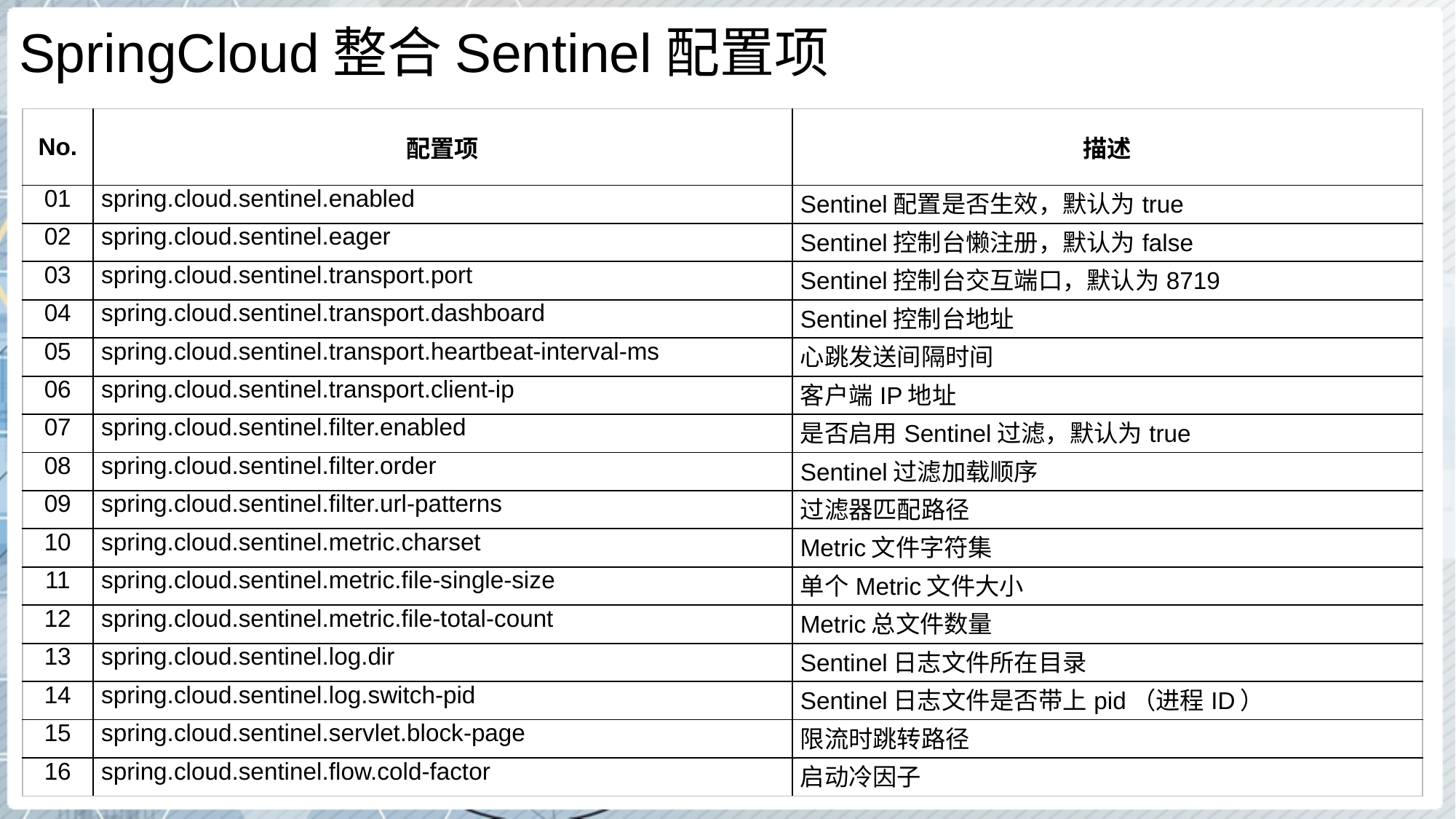

# SpringCloud整合Sentinel配置项
| No. | 配置项 | 描述 |
| --- | --- | --- |
| 01 | spring.cloud.sentinel.enabled | Sentinel配置是否生效，默认为true |
| 02 | spring.cloud.sentinel.eager | Sentinel控制台懒注册，默认为false |
| 03 | spring.cloud.sentinel.transport.port | Sentinel控制台交互端口，默认为8719 |
| 04 | spring.cloud.sentinel.transport.dashboard | Sentinel控制台地址 |
| 05 | spring.cloud.sentinel.transport.heartbeat-interval-ms | 心跳发送间隔时间 |
| 06 | spring.cloud.sentinel.transport.client-ip | 客户端IP地址 |
| 07 | spring.cloud.sentinel.filter.enabled | 是否启用Sentinel过滤，默认为true |
| 08 | spring.cloud.sentinel.filter.order | Sentinel过滤加载顺序 |
| 09 | spring.cloud.sentinel.filter.url-patterns | 过滤器匹配路径 |
| 10 | spring.cloud.sentinel.metric.charset | Metric文件字符集 |
| 11 | spring.cloud.sentinel.metric.file-single-size | 单个Metric文件大小 |
| 12 | spring.cloud.sentinel.metric.file-total-count | Metric总文件数量 |
| 13 | spring.cloud.sentinel.log.dir | Sentinel日志文件所在目录 |
| 14 | spring.cloud.sentinel.log.switch-pid | Sentinel日志文件是否带上pid（进程ID） |
| 15 | spring.cloud.sentinel.servlet.block-page | 限流时跳转路径 |
| 16 | spring.cloud.sentinel.flow.cold-factor | 启动冷因子 |